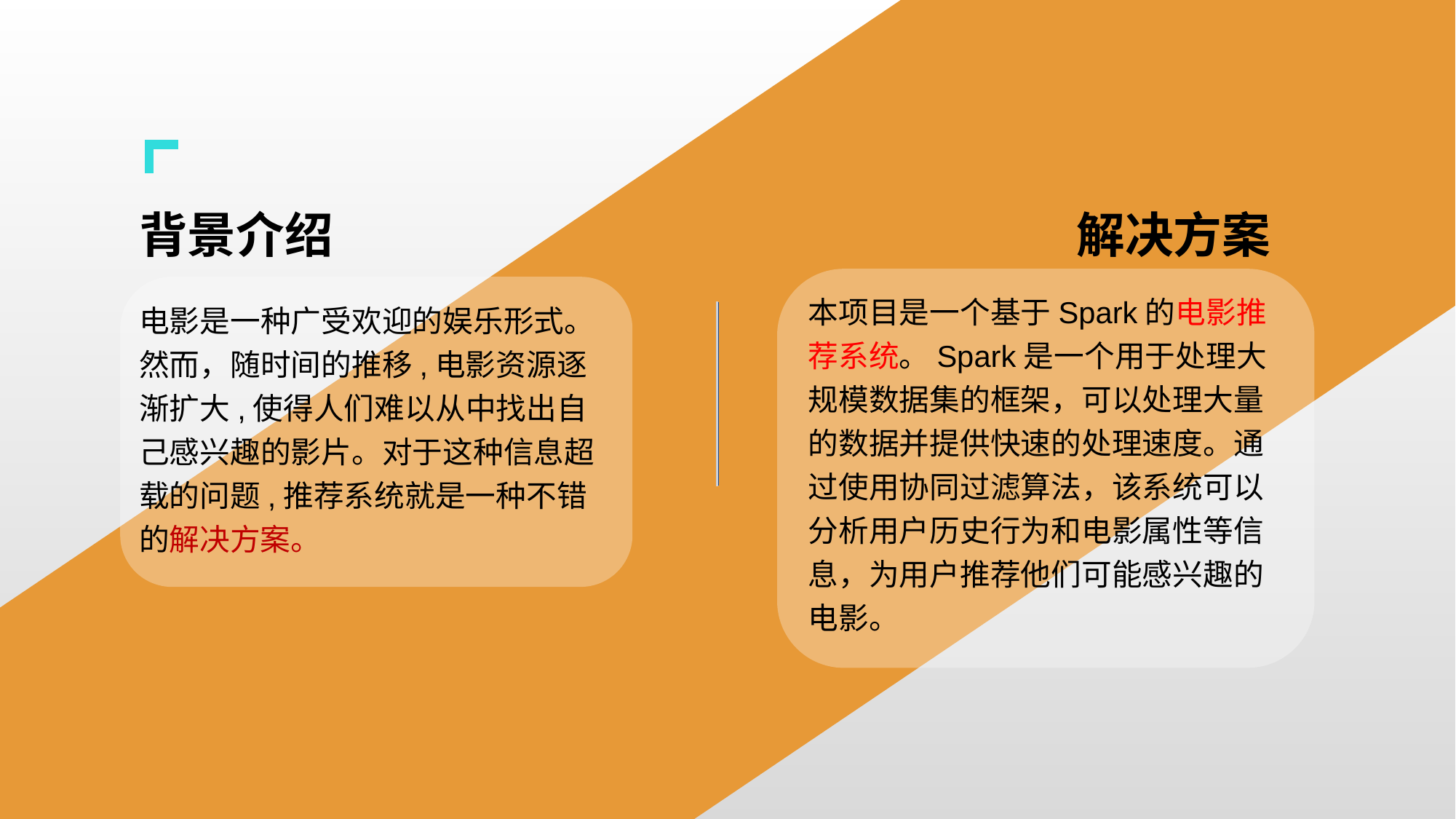

背景介绍
解决方案

本项目是一个基于Spark的电影推荐系统。Spark是一个用于处理大规模数据集的框架，可以处理大量的数据并提供快速的处理速度。通过使用协同过滤算法，该系统可以分析用户历史行为和电影属性等信息，为用户推荐他们可能感兴趣的电影。
电影是一种广受欢迎的娱乐形式。然而，随时间的推移,电影资源逐渐扩大,使得人们难以从中找出自己感兴趣的影片。对于这种信息超载的问题,推荐系统就是一种不错的解决方案。